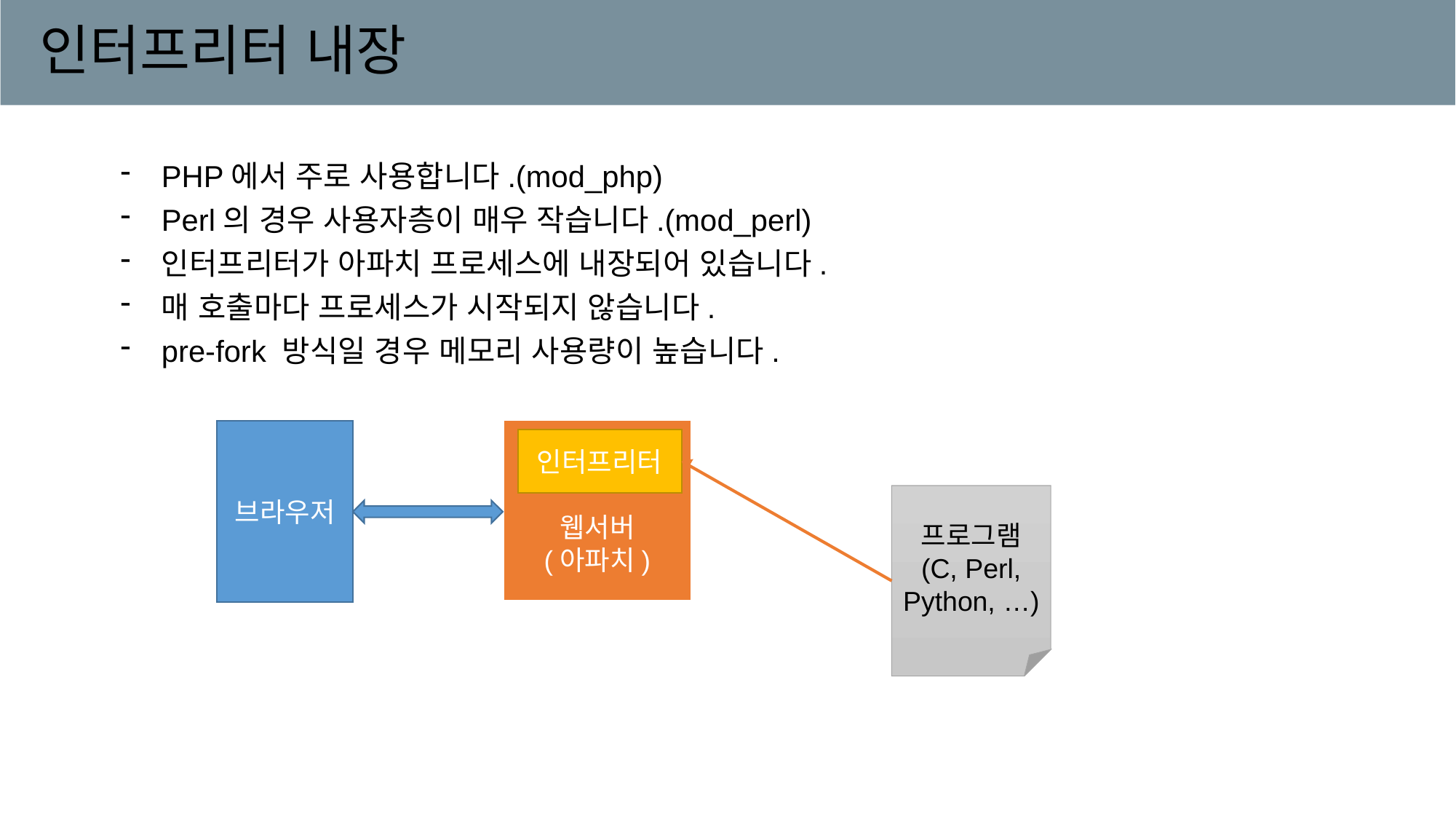

# 인터프리터 내장
PHP에서 주로 사용합니다.(mod_php)
Perl의 경우 사용자층이 매우 작습니다.(mod_perl)
인터프리터가 아파치 프로세스에 내장되어 있습니다.
매 호출마다 프로세스가 시작되지 않습니다.
pre-fork 방식일 경우 메모리 사용량이 높습니다.

웹서버
(아파치)
브라우저
인터프리터
프로그램
(C, Perl, Python, …)